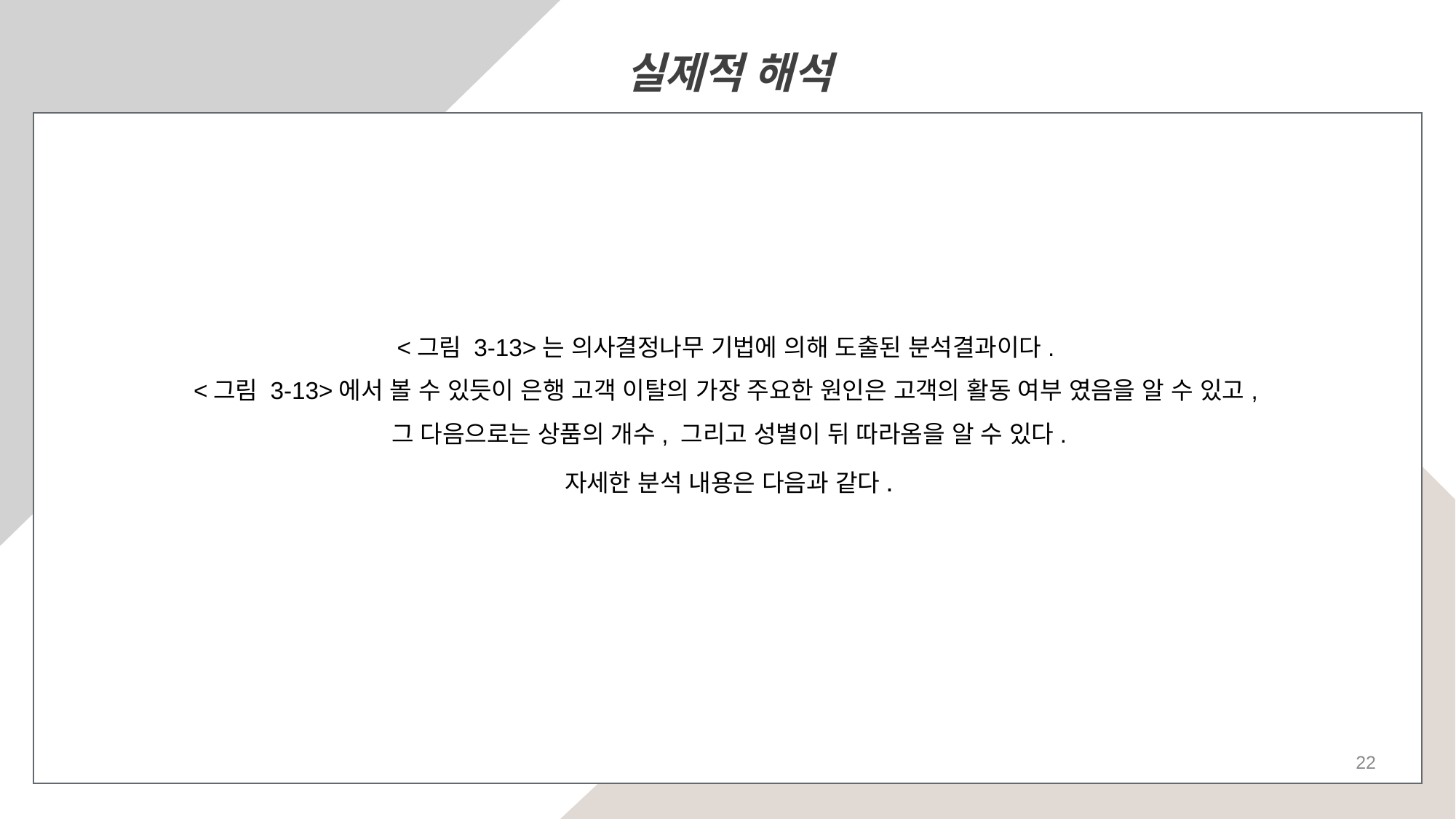

실제적 해석
변수
IsActiveMember
(고객의 활동 여부)
NumOfProducts
(상품의 수)
Gender
(성별)
Age_Category
(나이)
Balance
(잔고)
EstimatedSalary
(추정된 급여)
CreditScore
(신용 점수)
Tenure
(고객이 은행과 함께한 연도의 수)
HasCrCard
(카드 소유 여부)

<그림 3-13>는 의사결정나무 기법에 의해 도출된 분석결과이다.
<그림 3-13>에서 볼 수 있듯이 은행 고객 이탈의 가장 주요한 원인은 고객의 활동 여부 였음을 알 수 있고,
그 다음으로는 상품의 개수, 그리고 성별이 뒤 따라옴을 알 수 있다.
자세한 분석 내용은 다음과 같다.
22